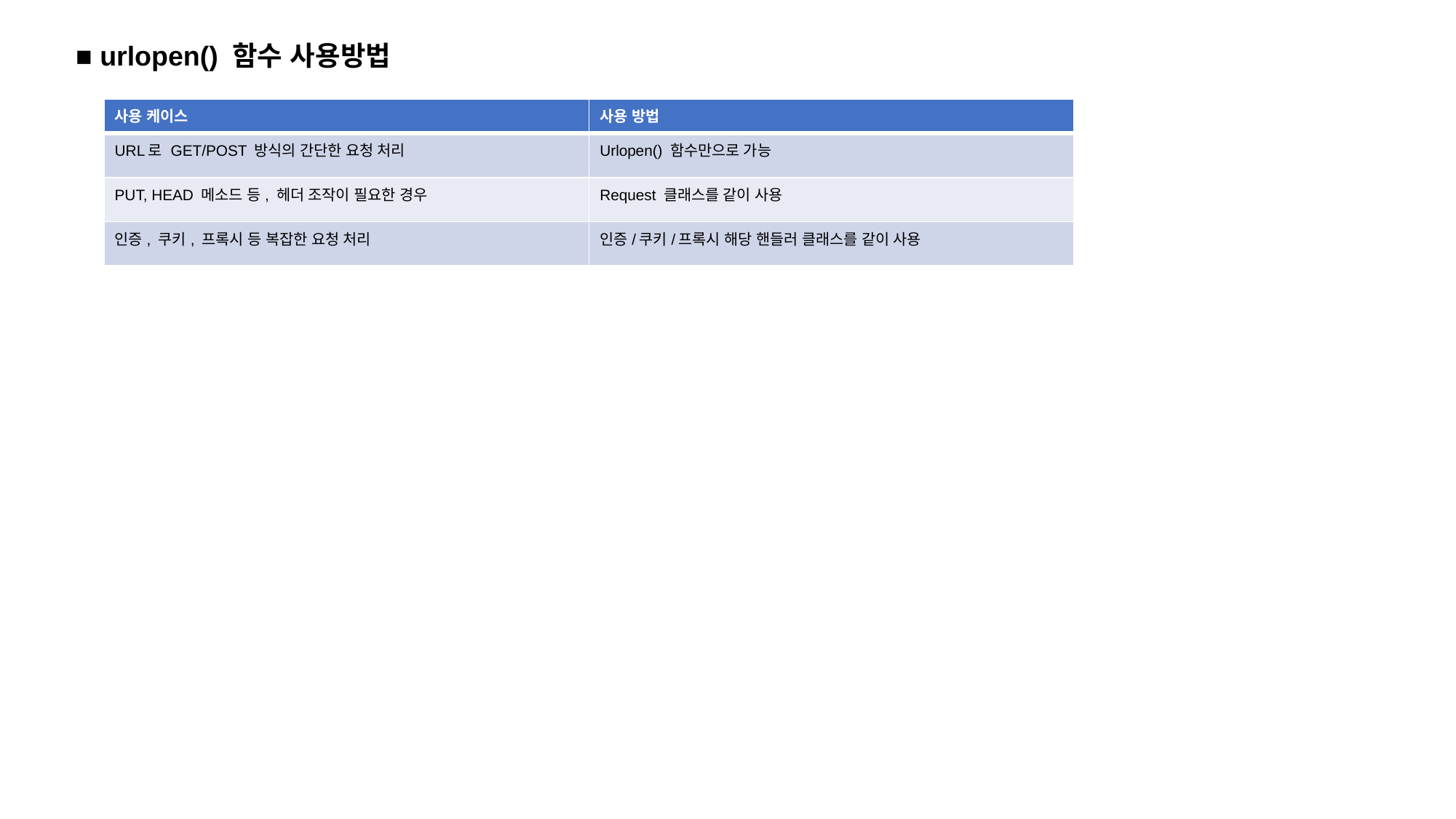

■ urlopen() 함수 사용방법
| 사용 케이스 | 사용 방법 |
| --- | --- |
| URL로 GET/POST 방식의 간단한 요청 처리 | Urlopen() 함수만으로 가능 |
| PUT, HEAD 메소드 등, 헤더 조작이 필요한 경우 | Request 클래스를 같이 사용 |
| 인증, 쿠키, 프록시 등 복잡한 요청 처리 | 인증/쿠키/프록시 해당 핸들러 클래스를 같이 사용 |